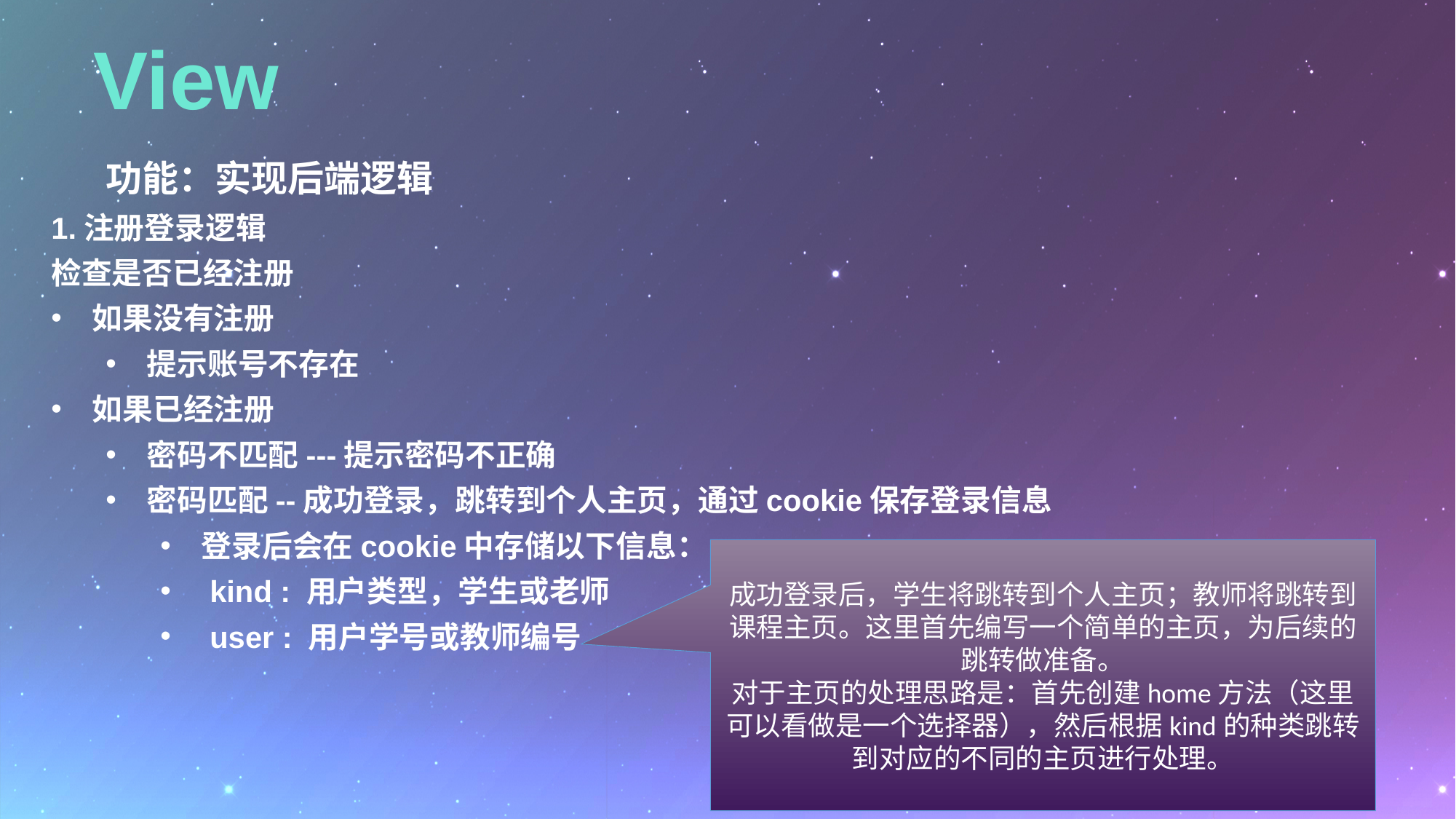

View
功能：实现后端逻辑
1.注册登录逻辑
检查是否已经注册
如果没有注册
提示账号不存在
如果已经注册
密码不匹配---提示密码不正确
密码匹配--成功登录，跳转到个人主页，通过cookie保存登录信息
登录后会在cookie中存储以下信息：
 kind : 用户类型，学生或老师
 user : 用户学号或教师编号

成功登录后，学生将跳转到个人主页；教师将跳转到课程主页。这里首先编写一个简单的主页，为后续的跳转做准备。
对于主页的处理思路是：首先创建home方法（这里可以看做是一个选择器），然后根据kind的种类跳转到对应的不同的主页进行处理。